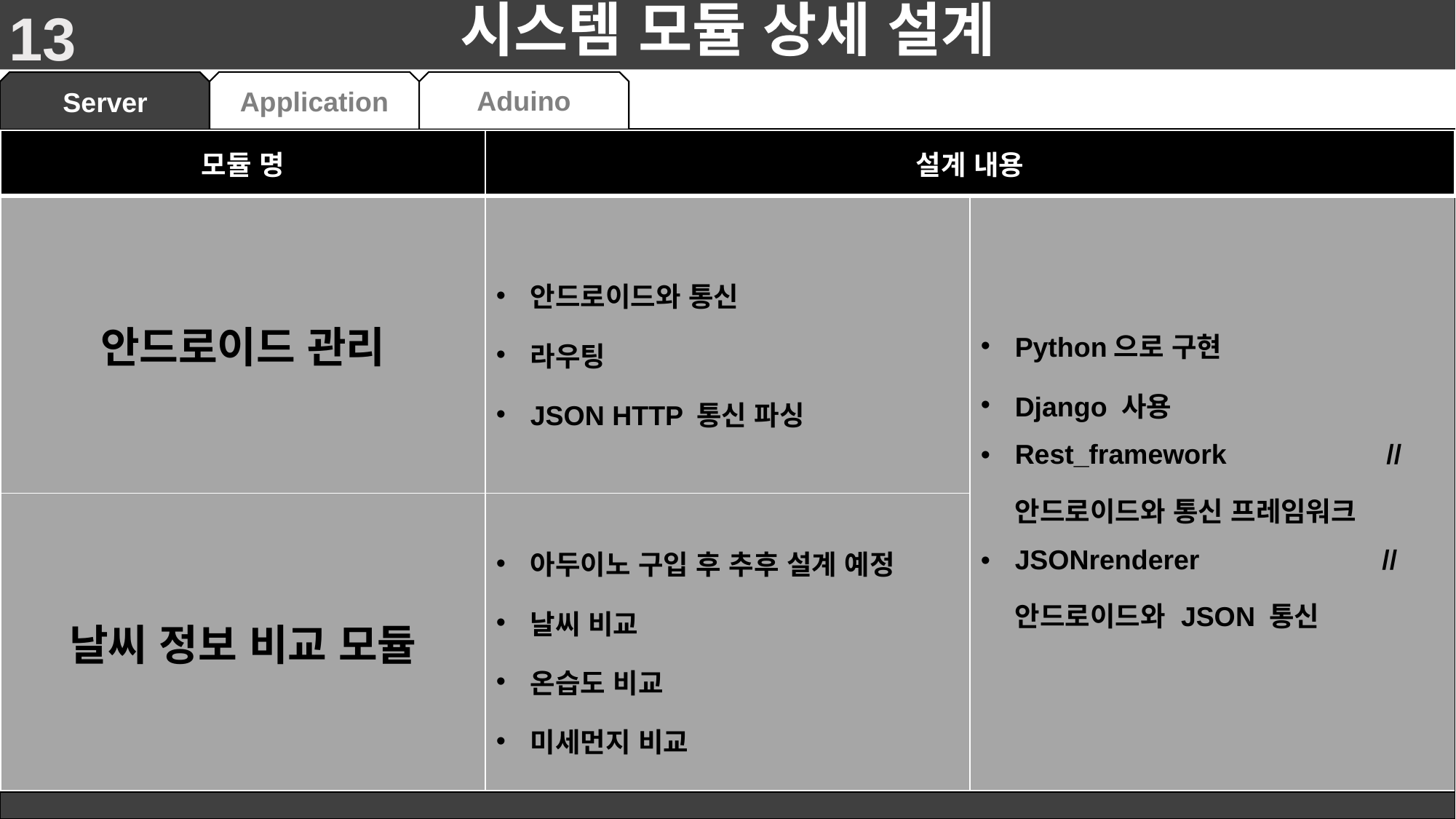

13
# 시스템 모듈 상세 설계

Aduino
Application
Server

| 모듈 명 | 설계 내용 |  |
| --- | --- | --- |
| 안드로이드 관리 | 안드로이드와 통신 라우팅 JSON HTTP 통신 파싱 | Python으로 구현 Django 사용 Rest\_framework //안드로이드와 통신 프레임워크 JSONrenderer //안드로이드와 JSON 통신 |
| 날씨 정보 비교 모듈 | 아두이노 구입 후 추후 설계 예정 날씨 비교 온습도 비교 미세먼지 비교 |  |